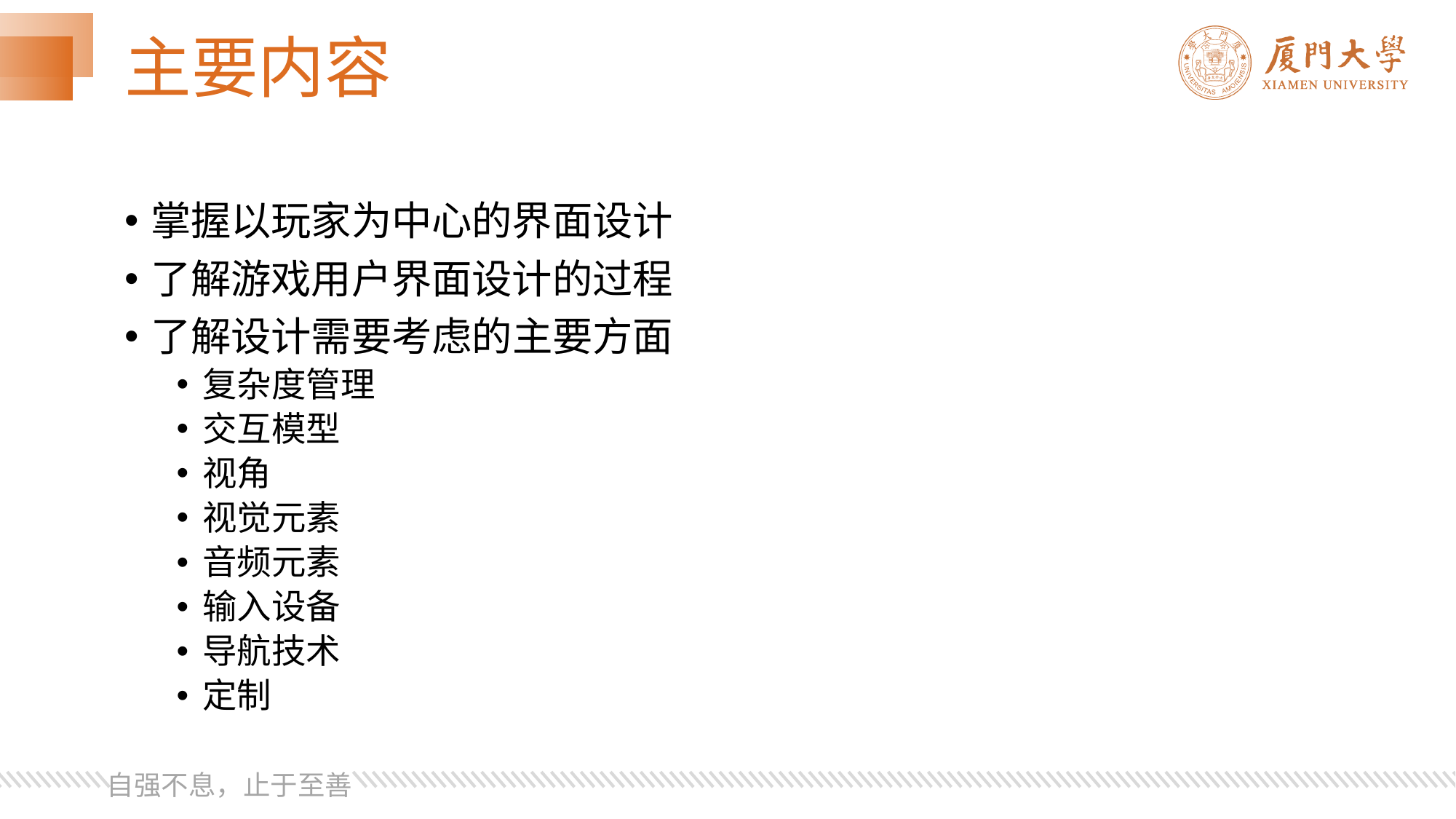

# 主要内容
掌握以玩家为中心的界面设计
了解游戏用户界面设计的过程
了解设计需要考虑的主要方面
复杂度管理
交互模型
视角
视觉元素
音频元素
输入设备
导航技术
定制